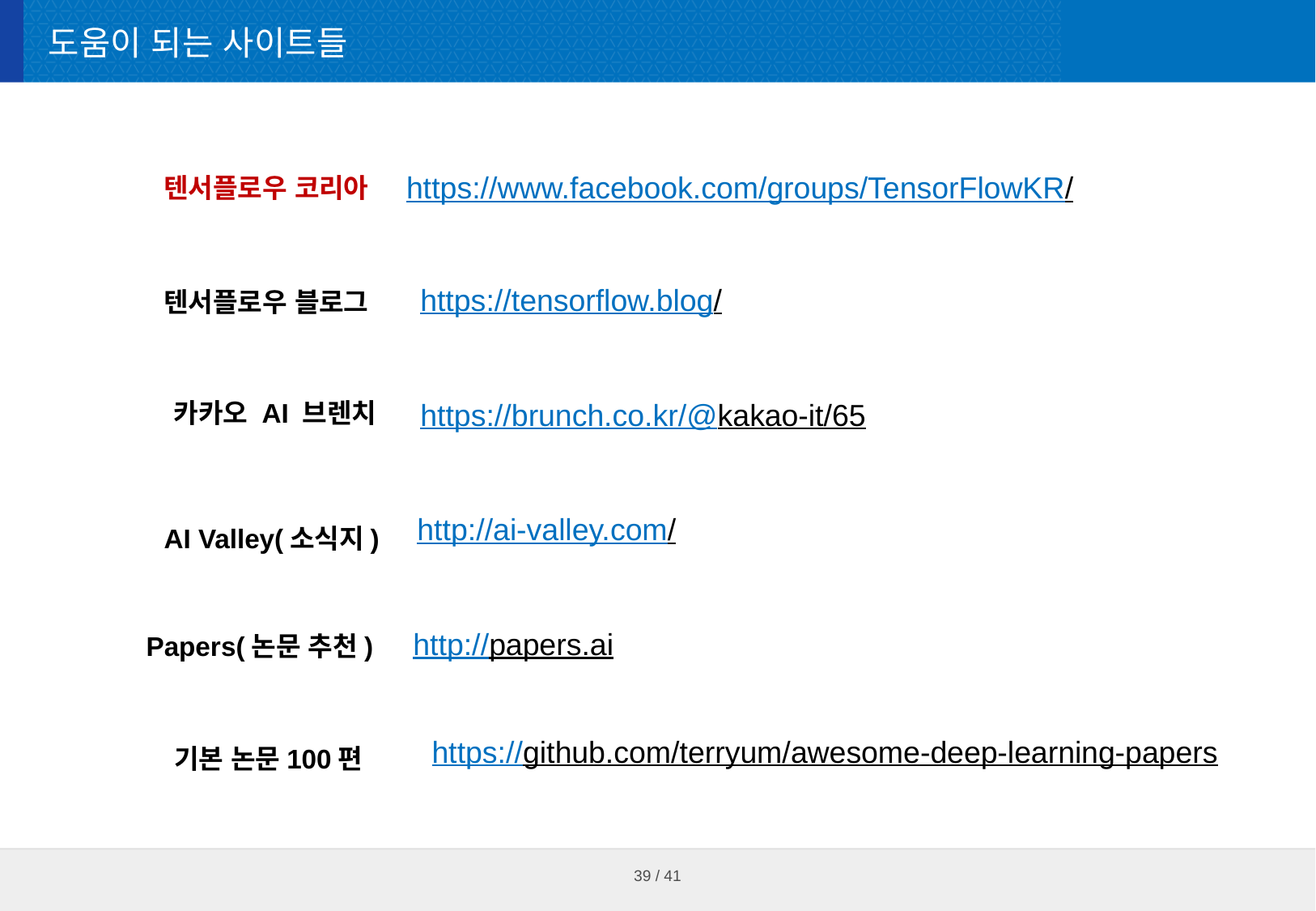

# 도움이 되는 사이트들
https://www.facebook.com/groups/TensorFlowKR/
텐서플로우 코리아
https://tensorflow.blog/
텐서플로우 블로그
카카오 AI 브렌치
https://brunch.co.kr/@kakao-it/65
http://ai-valley.com/
AI Valley(소식지)
http://papers.ai
Papers(논문 추천)
https://github.com/terryum/awesome-deep-learning-papers
기본 논문100편